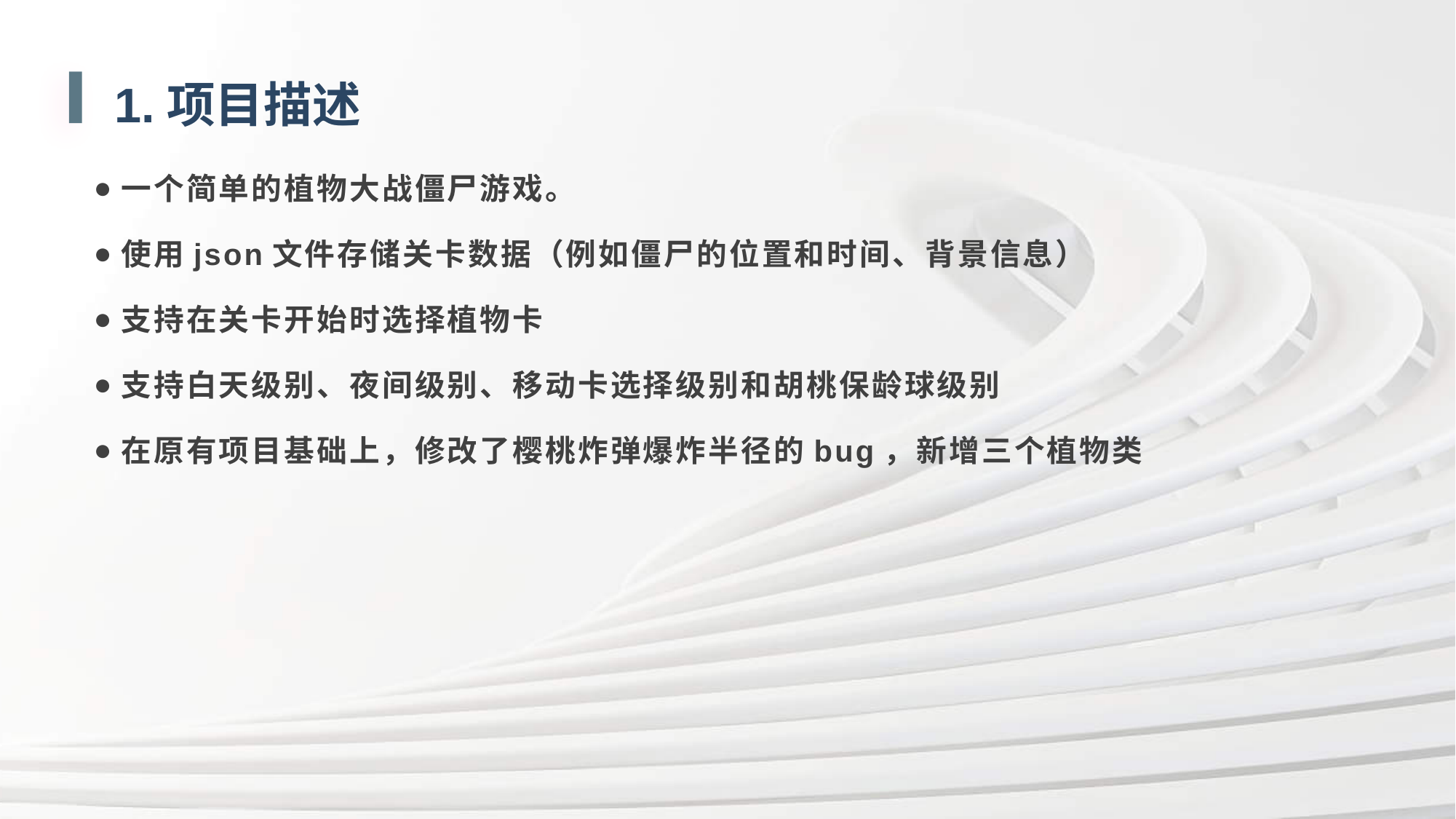

1.项目描述

一个简单的植物大战僵尸游戏。
使用json文件存储关卡数据（例如僵尸的位置和时间、背景信息）
支持在关卡开始时选择植物卡
支持白天级别、夜间级别、移动卡选择级别和胡桃保龄球级别
在原有项目基础上，修改了樱桃炸弹爆炸半径的bug，新增三个植物类